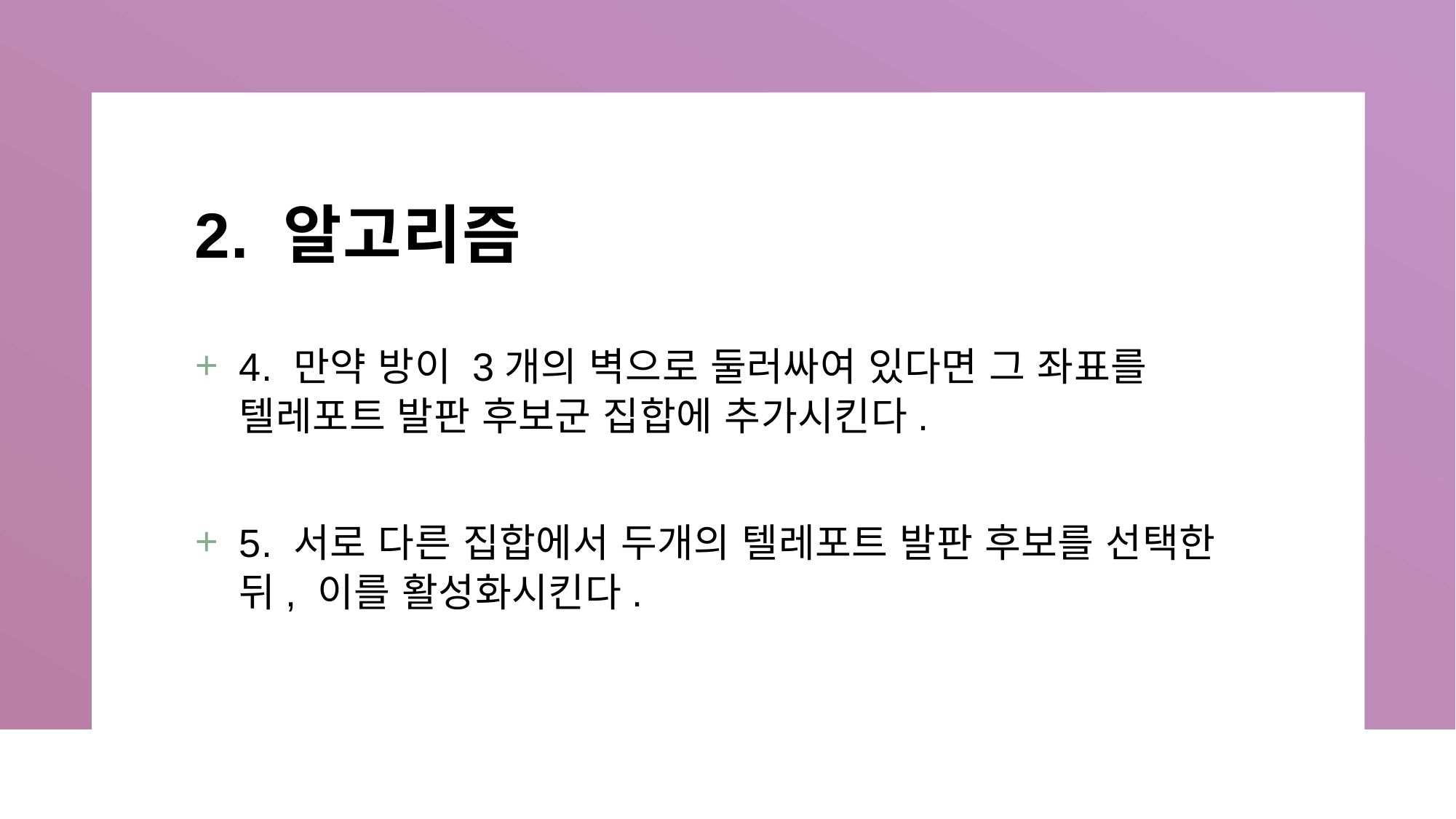

# 2. 알고리즘
4. 만약 방이 3개의 벽으로 둘러싸여 있다면 그 좌표를 텔레포트 발판 후보군 집합에 추가시킨다.

5. 서로 다른 집합에서 두개의 텔레포트 발판 후보를 선택한 뒤, 이를 활성화시킨다.